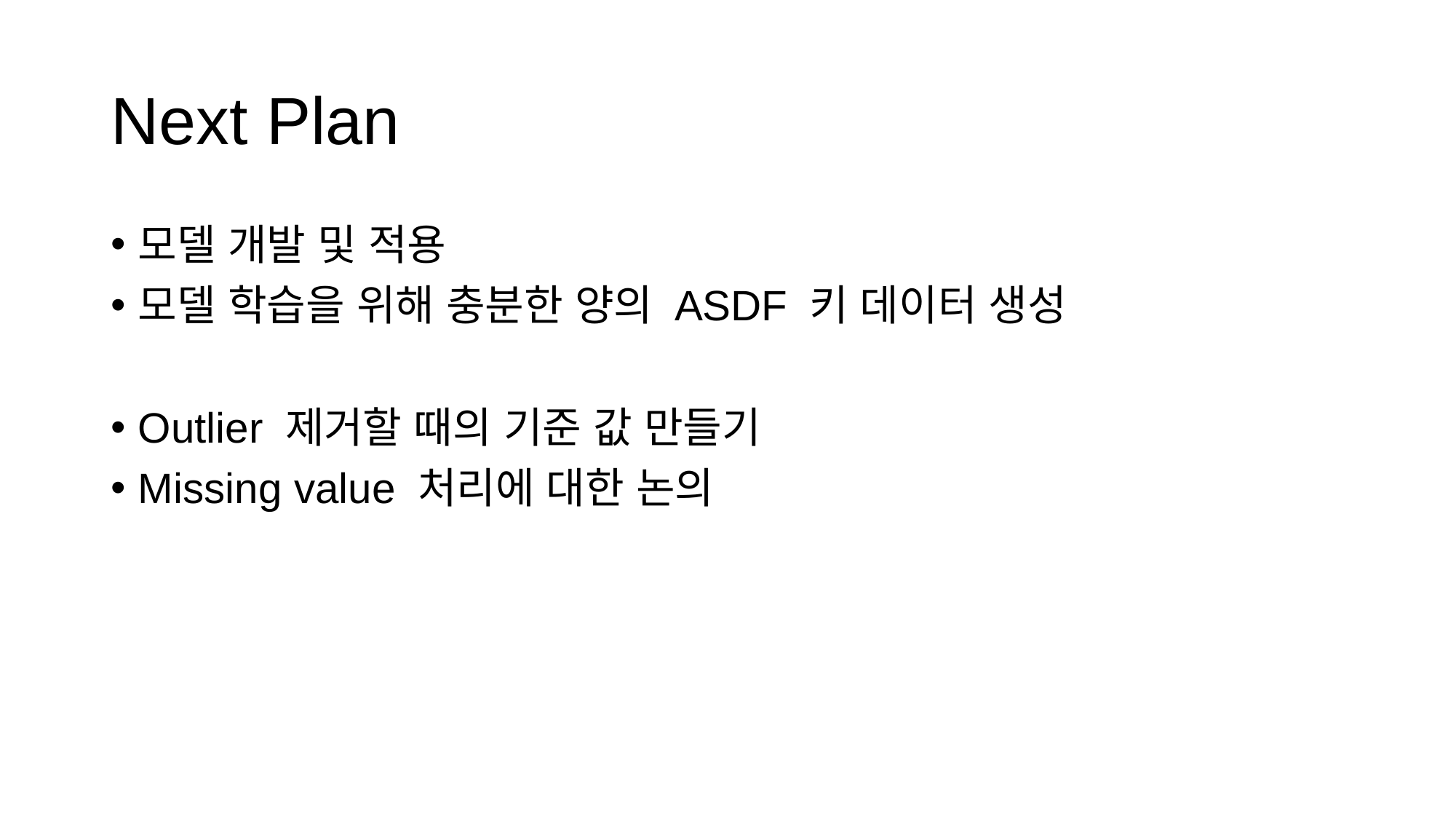

# Next Plan
모델 개발 및 적용
모델 학습을 위해 충분한 양의 ASDF 키 데이터 생성

Outlier 제거할 때의 기준 값 만들기
Missing value 처리에 대한 논의